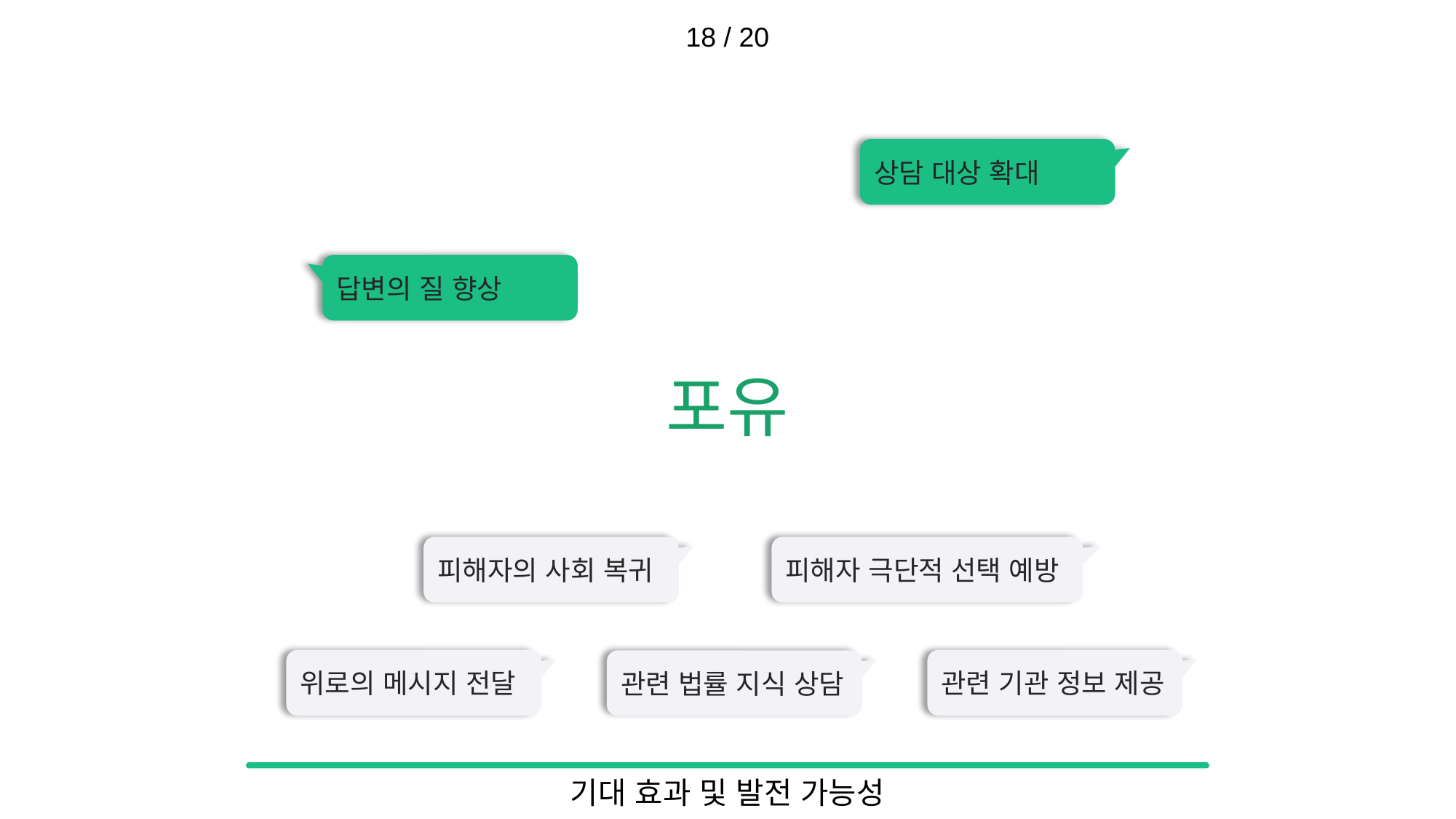

18 / 20
상담 대상 확대
답변의 질 향상
포유
피해자의 사회 복귀
피해자 극단적 선택 예방
위로의 메시지 전달
관련 기관 정보 제공
관련 법률 지식 상담
서버 배포
# 기대 효과 및 발전 가능성
자라나는새싹이지영